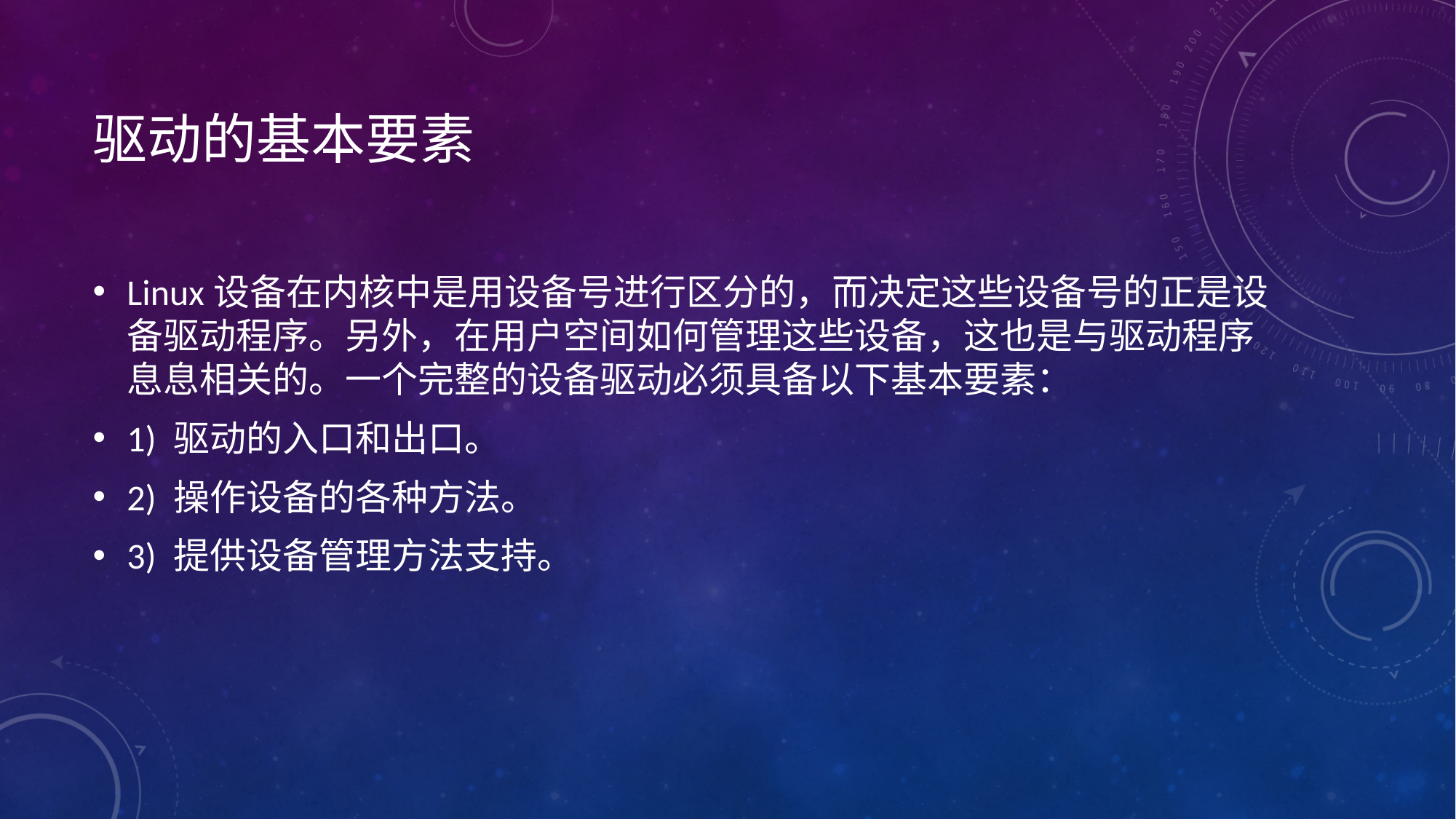

# 驱动的基本要素
Linux设备在内核中是用设备号进行区分的，而决定这些设备号的正是设备驱动程序。另外，在用户空间如何管理这些设备，这也是与驱动程序息息相关的。一个完整的设备驱动必须具备以下基本要素：
1) 驱动的入口和出口。
2) 操作设备的各种方法。
3) 提供设备管理方法支持。